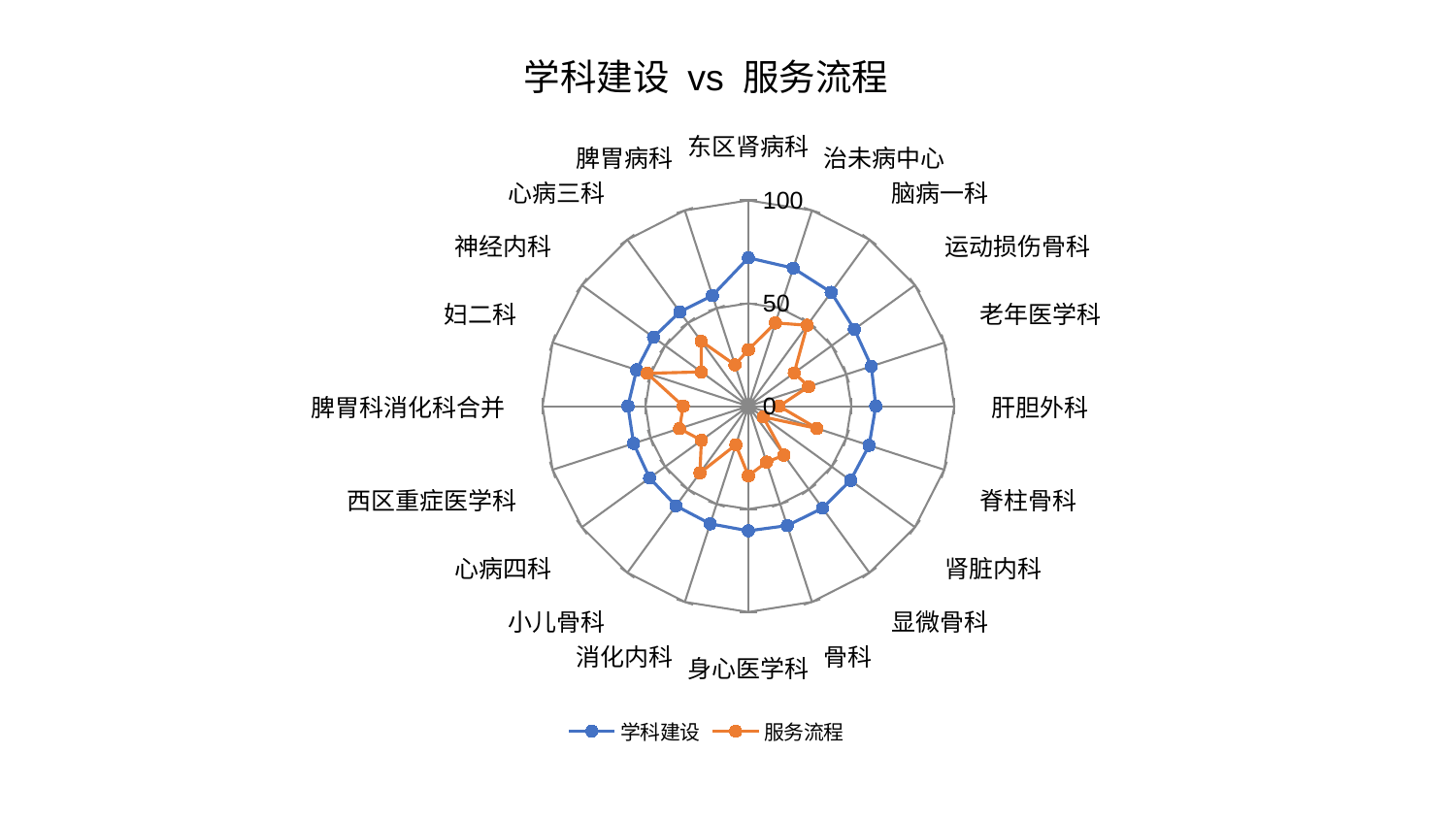

### Chart: 学科建设 vs 服务流程

| Category | 学科建设 | 服务流程 |
|---|---|---|
| 东区肾病科 | 72.08419753078095 | 27.44945080653563 |
| 治未病中心 | 70.53043094904571 | 42.551288511588695 |
| 脑病一科 | 68.38467501444802 | 48.60277881422621 |
| 运动损伤骨科 | 63.615707502516514 | 27.519837652536157 |
| 老年医学科 | 62.791166259655455 | 30.735228971602364 |
| 肝胆外科 | 61.87321184472327 | 14.953710736123732 |
| 脊柱骨科 | 61.66221422431247 | 35.03346598266394 |
| 肾脏内科 | 61.33360476703527 | 8.88472873857314 |
| 显微骨科 | 61.26948533176264 | 29.42771079229516 |
| 骨科 | 61.022710493016895 | 28.585150267873942 |
| 身心医学科 | 60.56725477294306 | 33.811231361988334 |
| 消化内科 | 60.08914713191573 | 19.751314567313553 |
| 小儿骨科 | 59.85276749207951 | 40.09256250970883 |
| 心病四科 | 59.33274397985492 | 28.224537759347832 |
| 西区重症医学科 | 58.63593955212935 | 35.21967484666746 |
| 脾胃科消化科合并 | 58.52312043718726 | 31.67147090087198 |
| 妇二科 | 57.131377933463426 | 51.76422330940092 |
| 神经内科 | 56.988377398838196 | 28.318053950602877 |
| 心病三科 | 56.651853583063605 | 39.06826693960927 |
| 脾胃病科 | 56.53057405099541 | 21.111617903397274 |
18